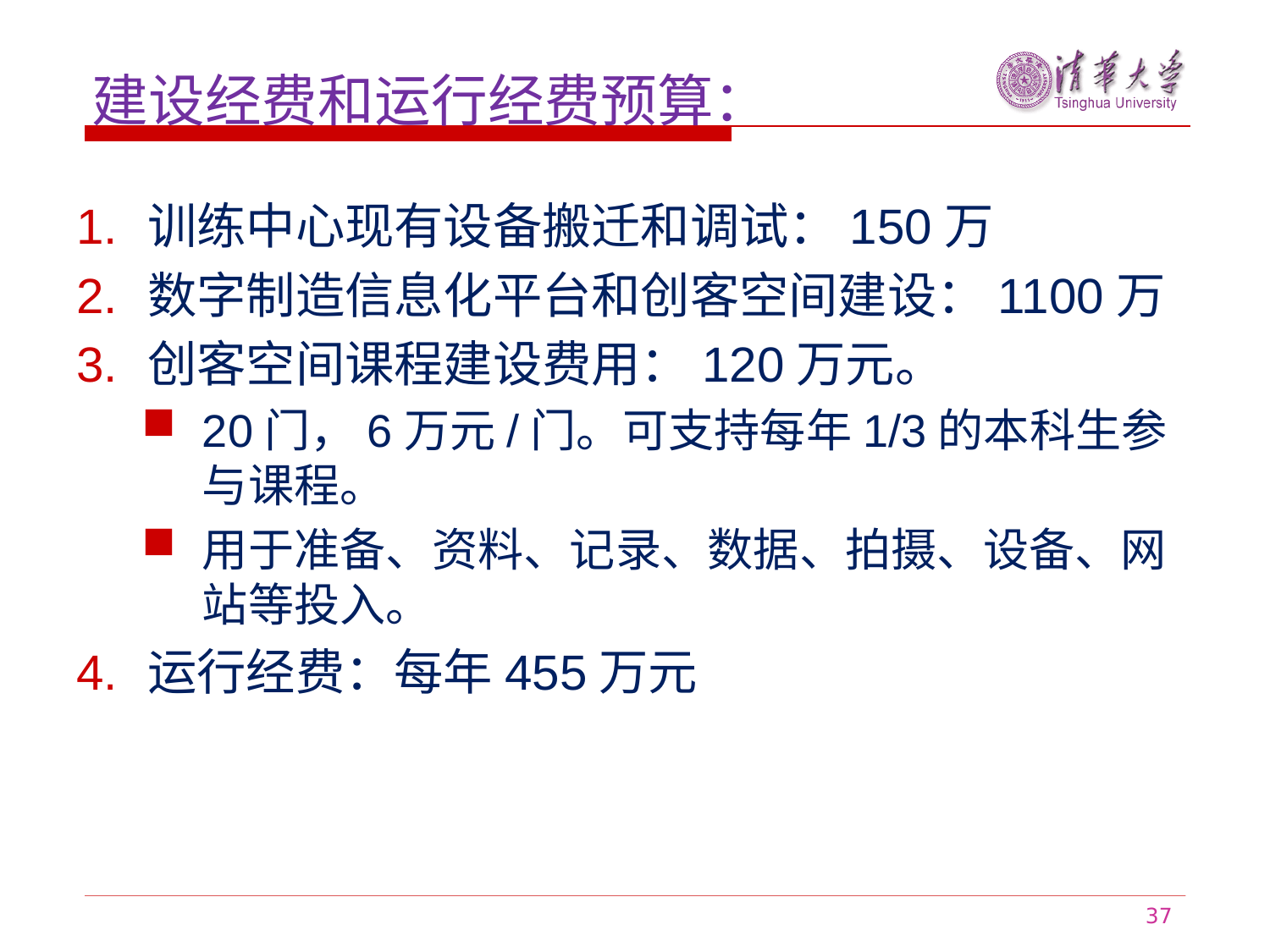

建设经费和运行经费预算：
训练中心现有设备搬迁和调试：150万
数字制造信息化平台和创客空间建设：1100万
创客空间课程建设费用：120万元。
20门，6万元/门。可支持每年1/3的本科生参与课程。
用于准备、资料、记录、数据、拍摄、设备、网站等投入。
运行经费：每年455万元
37